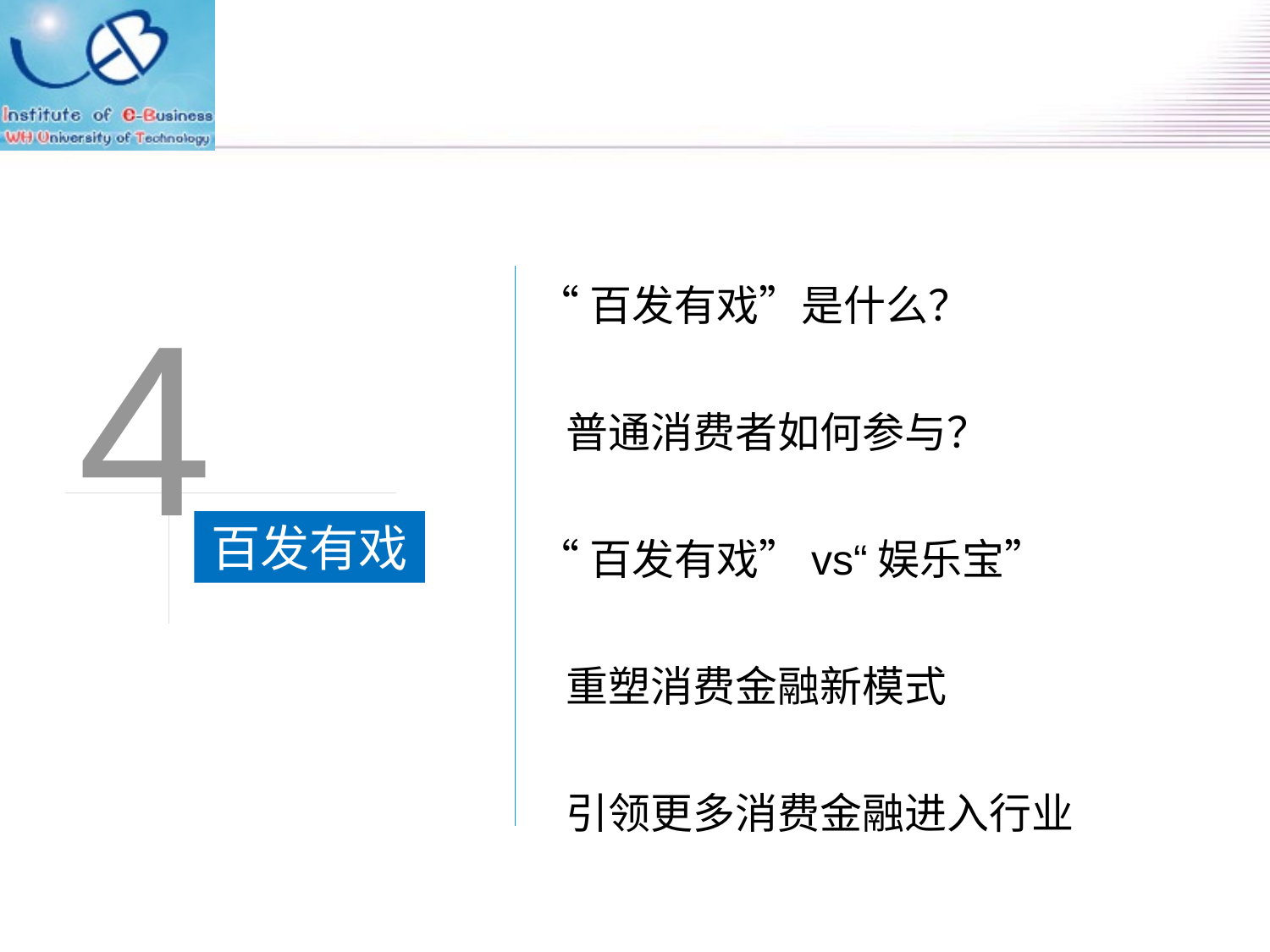

“百发有戏”是什么？
  普通消费者如何参与？
“百发有戏”vs“娱乐宝”
  重塑消费金融新模式
  引领更多消费金融进入行业
4
百发有戏
>>>